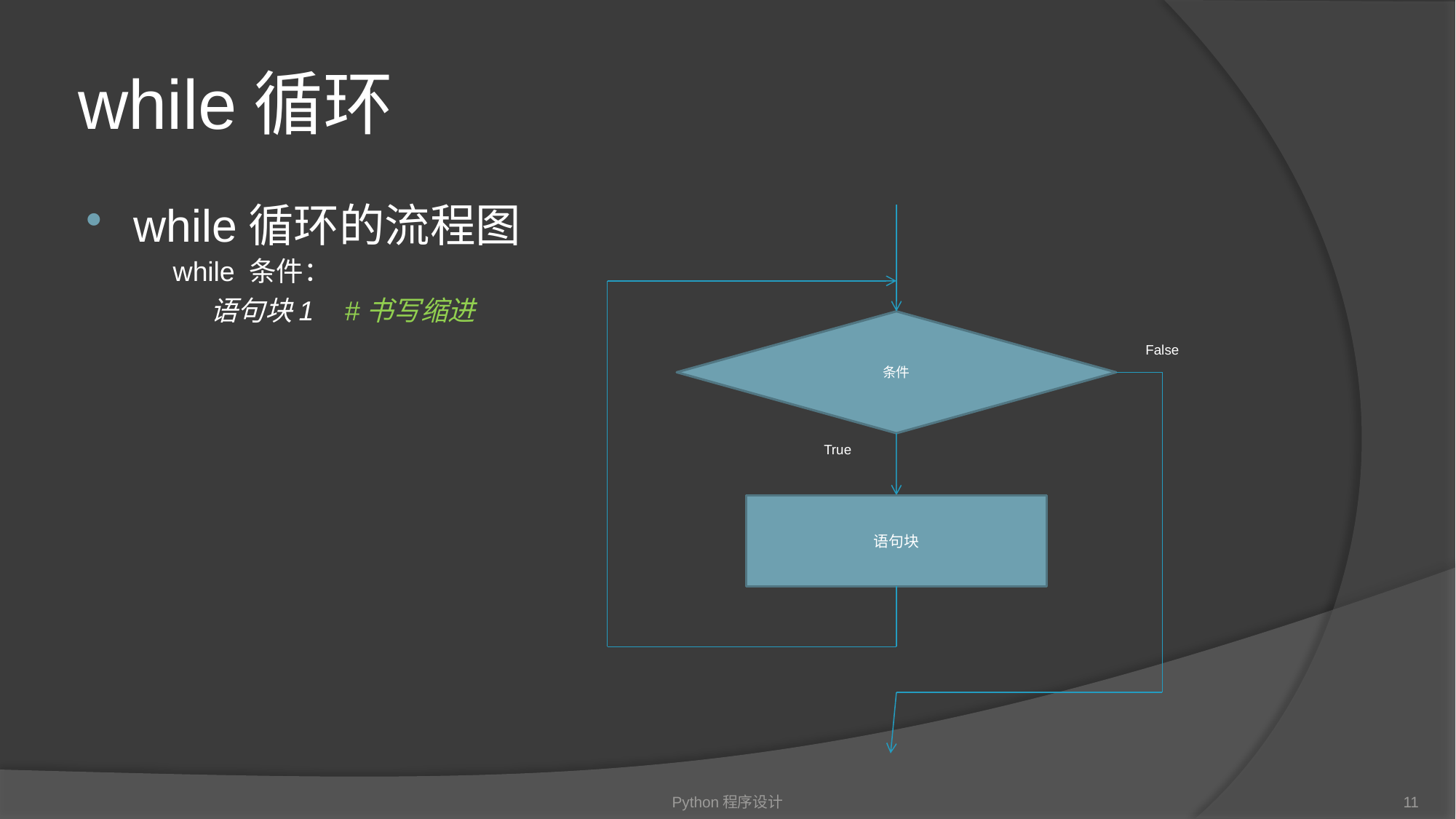

# while循环
while循环的流程图
while 条件：
     语句块1    #书写缩进

条件
False
True
语句块
Python程序设计
11